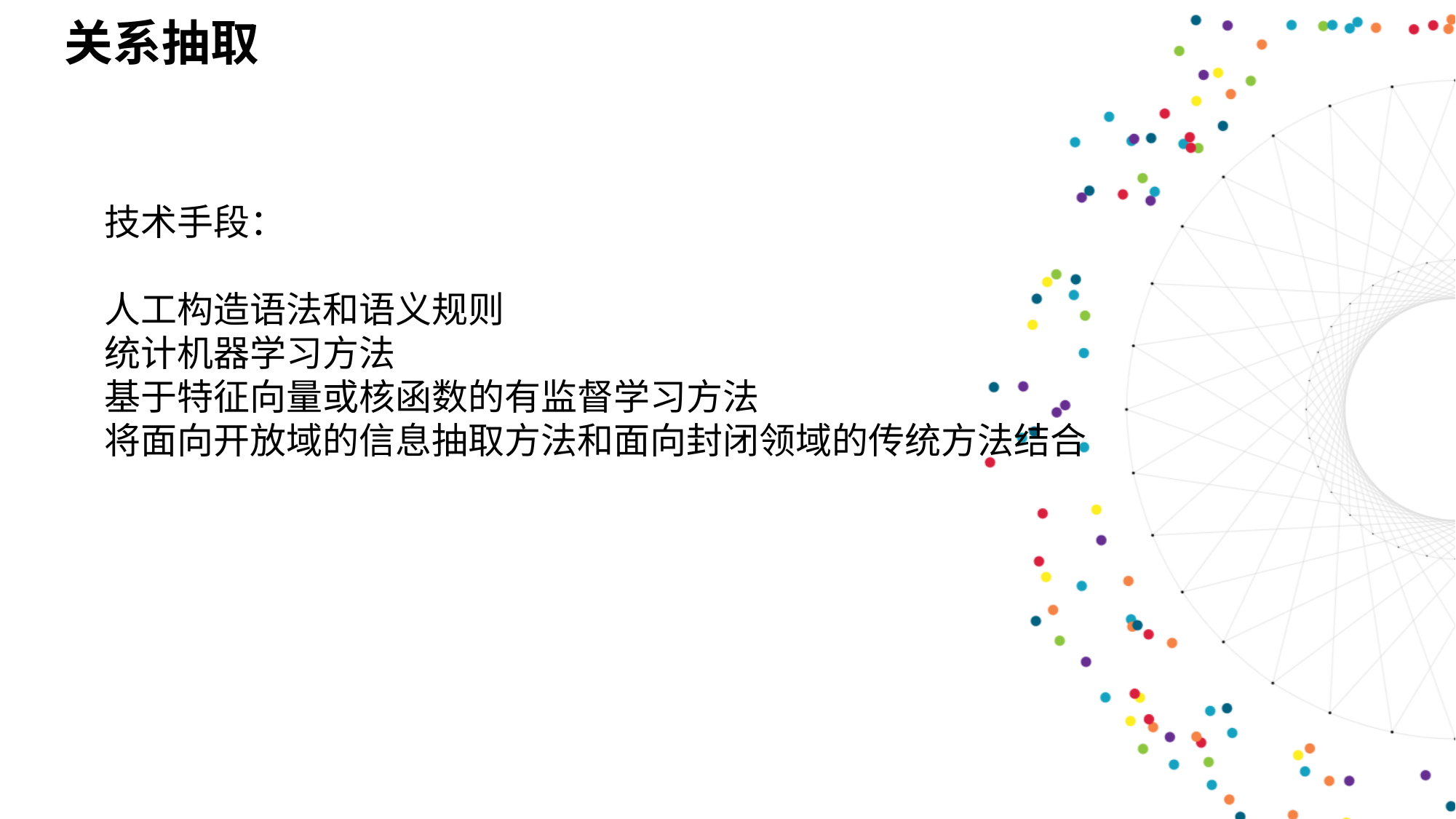

关系抽取

技术手段：

人工构造语法和语义规则
统计机器学习方法
基于特征向量或核函数的有监督学习方法
将面向开放域的信息抽取方法和面向封闭领域的传统方法结合